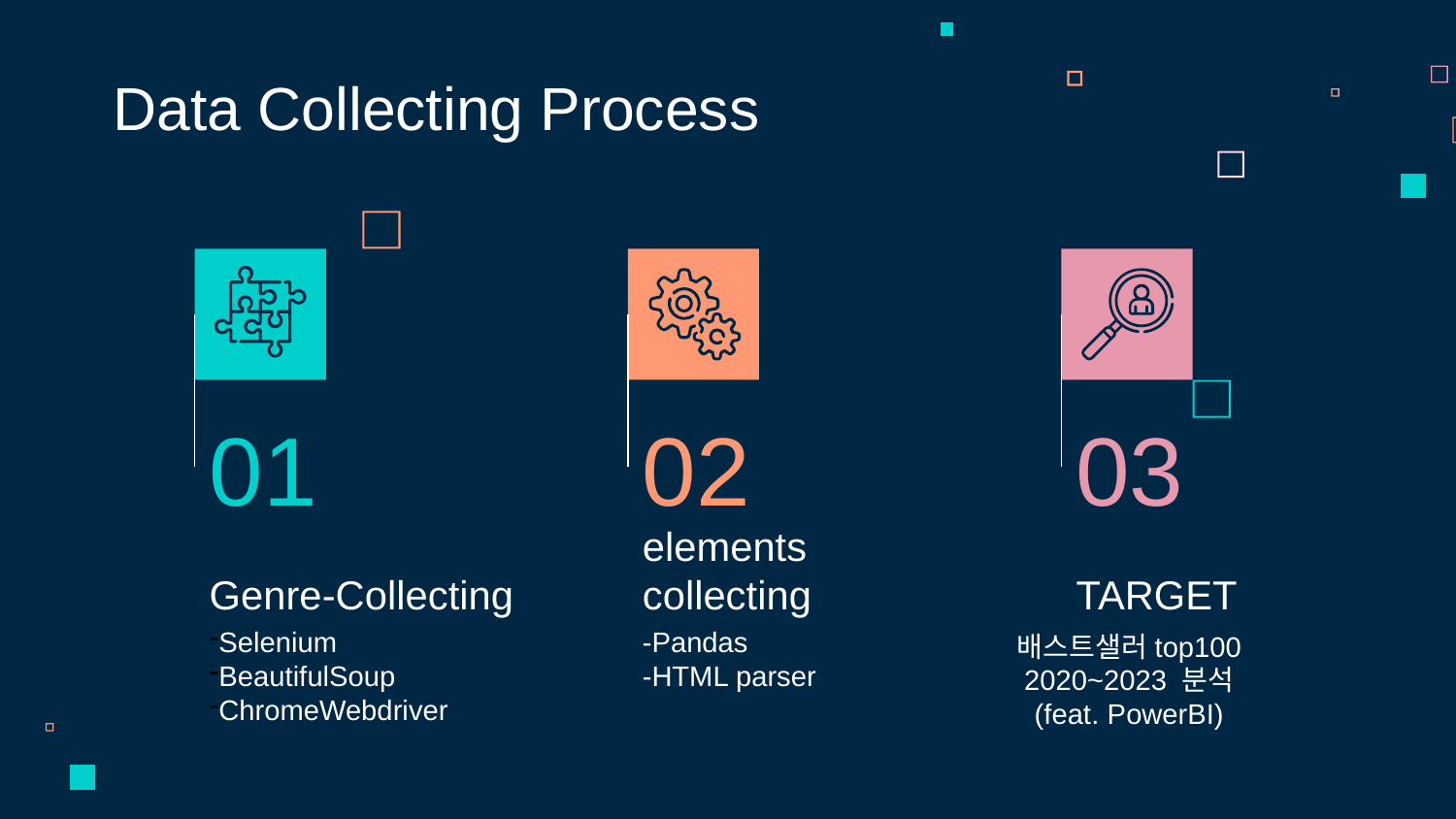

Data Collecting Process

01
02
03
# Genre-Collecting
elements
collecting
TARGET
Selenium
BeautifulSoup
ChromeWebdriver

-Pandas
-HTML parser

배스트샐러top100 2020~2023 분석
(feat. PowerBI)